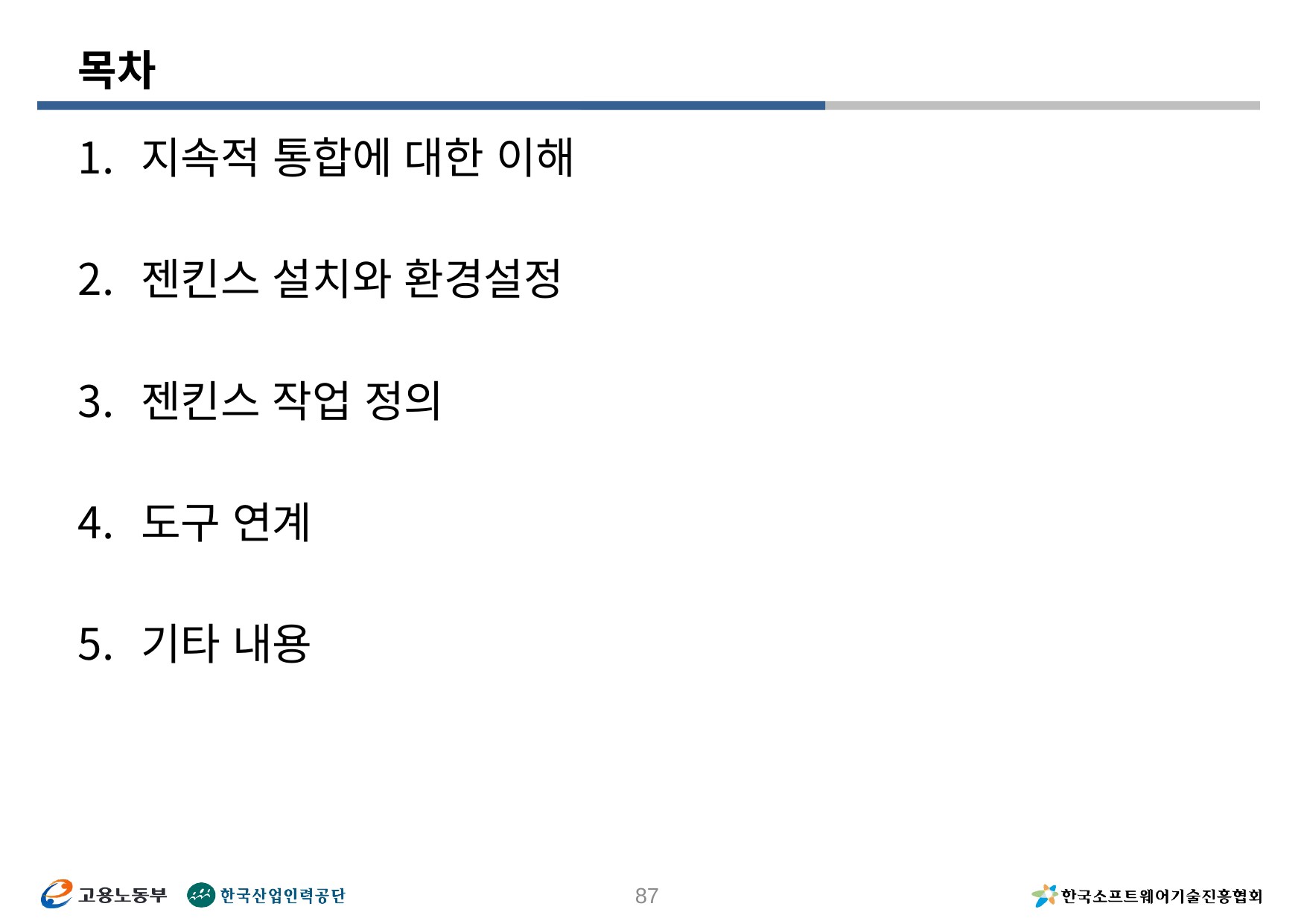

# 목차
지속적 통합에 대한 이해

젠킨스 설치와 환경설정

젠킨스 작업 정의

도구 연계

기타 내용
87